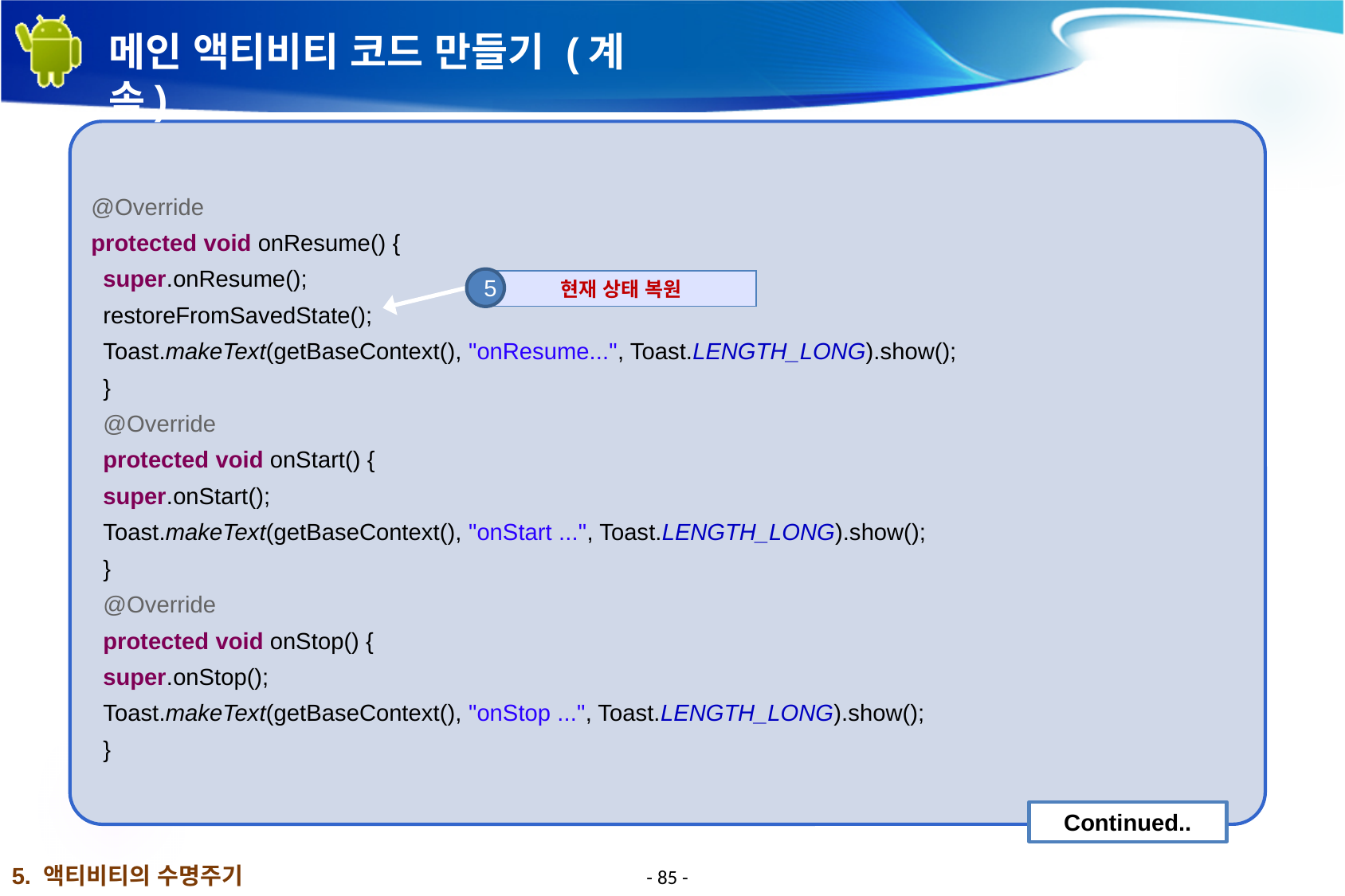

# 메인 액티비티 코드 만들기 (계속)
@Override
protected void onResume() {
super.onResume();
restoreFromSavedState();
Toast.makeText(getBaseContext(), "onResume...", Toast.LENGTH_LONG).show();
}
@Override
protected void onStart() {
super.onStart();
Toast.makeText(getBaseContext(), "onStart ...", Toast.LENGTH_LONG).show();
}
@Override
protected void onStop() {
super.onStop();
Toast.makeText(getBaseContext(), "onStop ...", Toast.LENGTH_LONG).show();
}
5
현재 상태 복원
Continued..
5. 액티비티의 수명주기